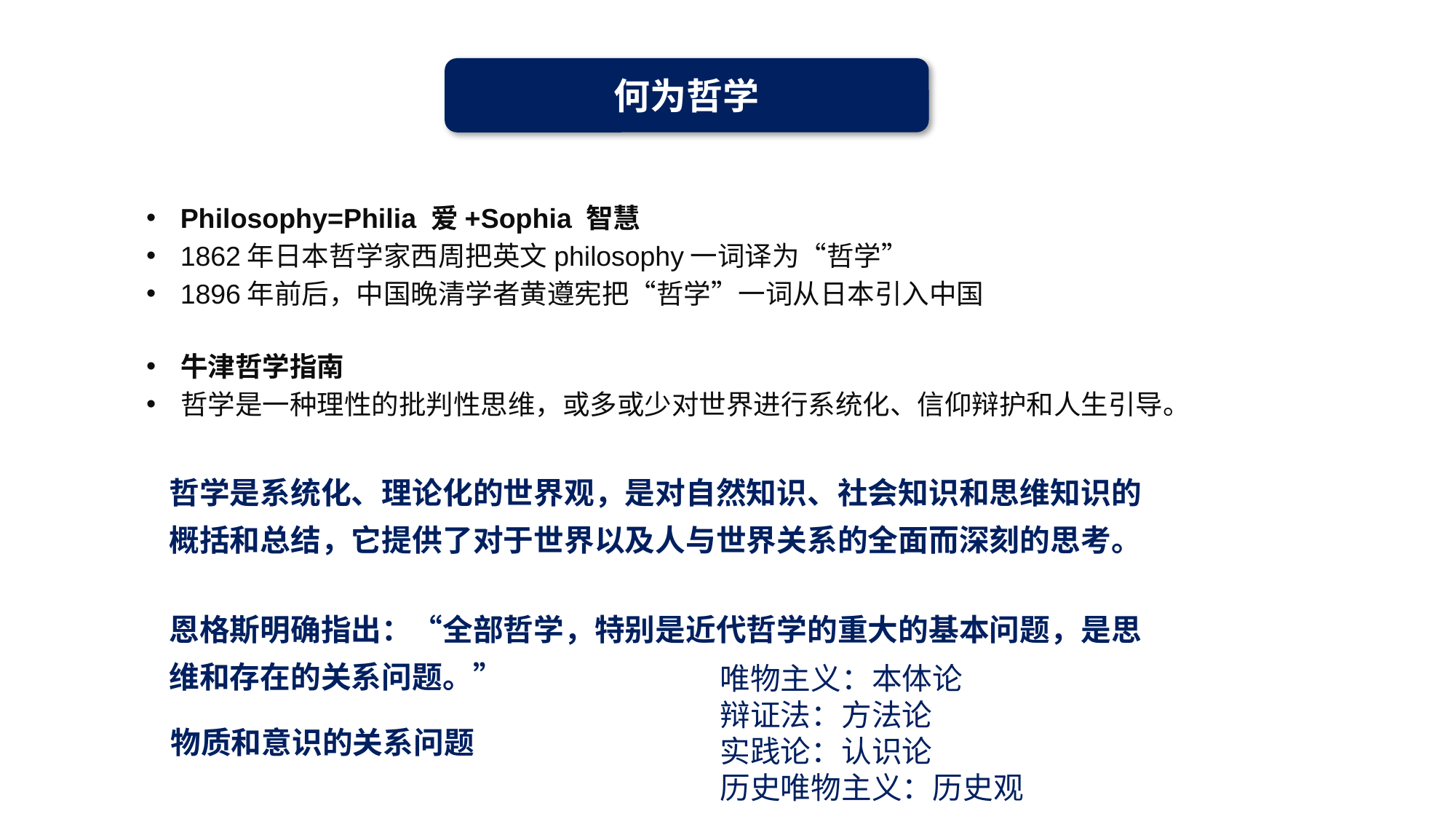

何为哲学
Philosophy=Philia 爱+Sophia 智慧
1862年日本哲学家西周把英文philosophy一词译为“哲学”
1896年前后，中国晚清学者黄遵宪把“哲学”一词从日本引入中国
牛津哲学指南
哲学是一种理性的批判性思维，或多或少对世界进行系统化、信仰辩护和人生引导。
哲学是系统化、理论化的世界观，是对自然知识、社会知识和思维知识的概括和总结，它提供了对于世界以及人与世界关系的全面而深刻的思考。

恩格斯明确指出：“全部哲学，特别是近代哲学的重大的基本问题，是思维和存在的关系问题。”
唯物主义：本体论
辩证法：方法论
实践论：认识论
历史唯物主义：历史观

物质和意识的关系问题